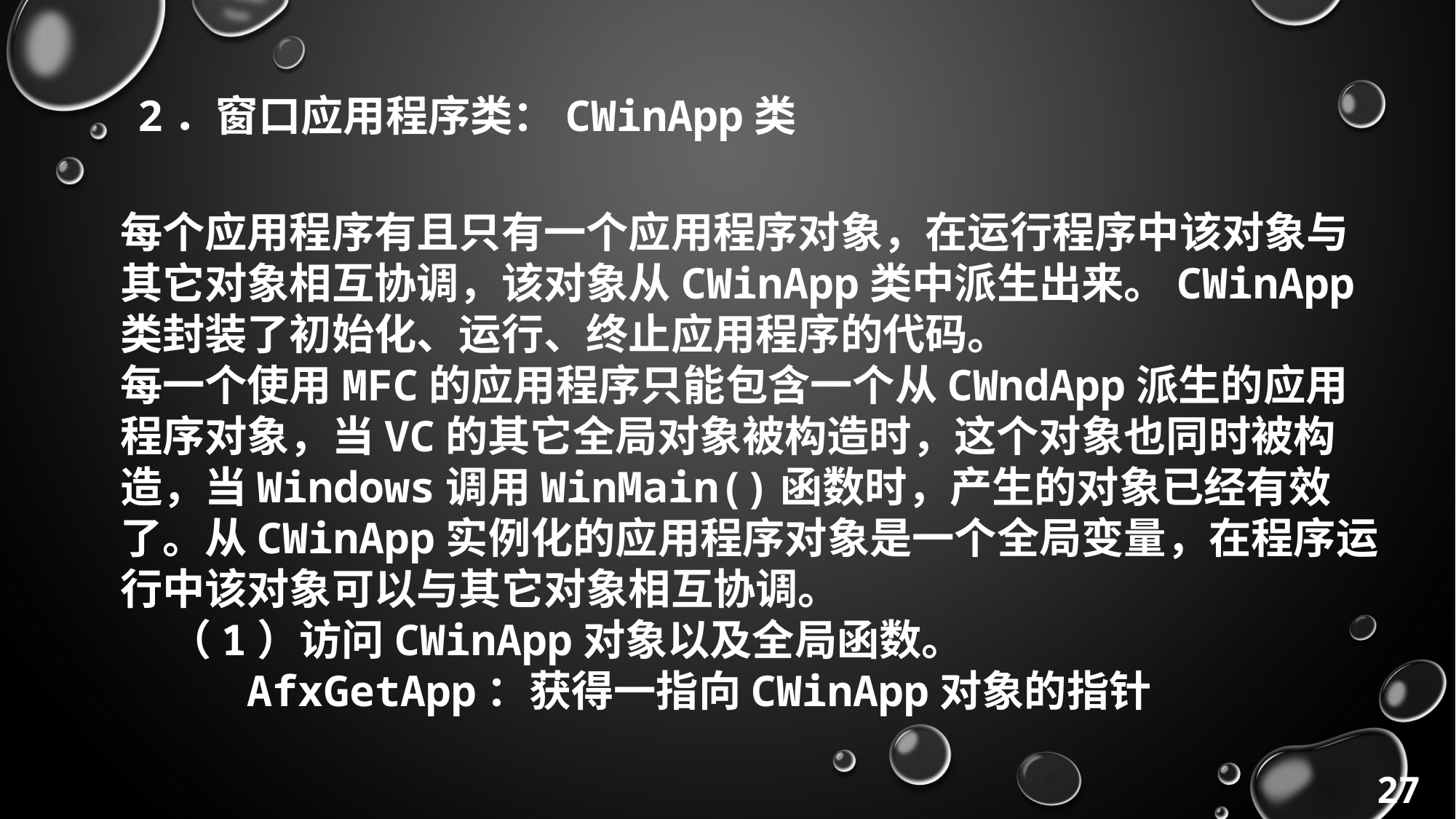

2．窗口应用程序类：CWinApp类
每个应用程序有且只有一个应用程序对象，在运行程序中该对象与其它对象相互协调，该对象从CWinApp类中派生出来。CWinApp类封装了初始化、运行、终止应用程序的代码。
每一个使用MFC的应用程序只能包含一个从CWndApp派生的应用程序对象，当VC的其它全局对象被构造时，这个对象也同时被构造，当Windows调用WinMain()函数时，产生的对象已经有效了。从CWinApp实例化的应用程序对象是一个全局变量，在程序运行中该对象可以与其它对象相互协调。
    （1）访问CWinApp对象以及全局函数。
     AfxGetApp：获得一指向CWinApp对象的指针
27